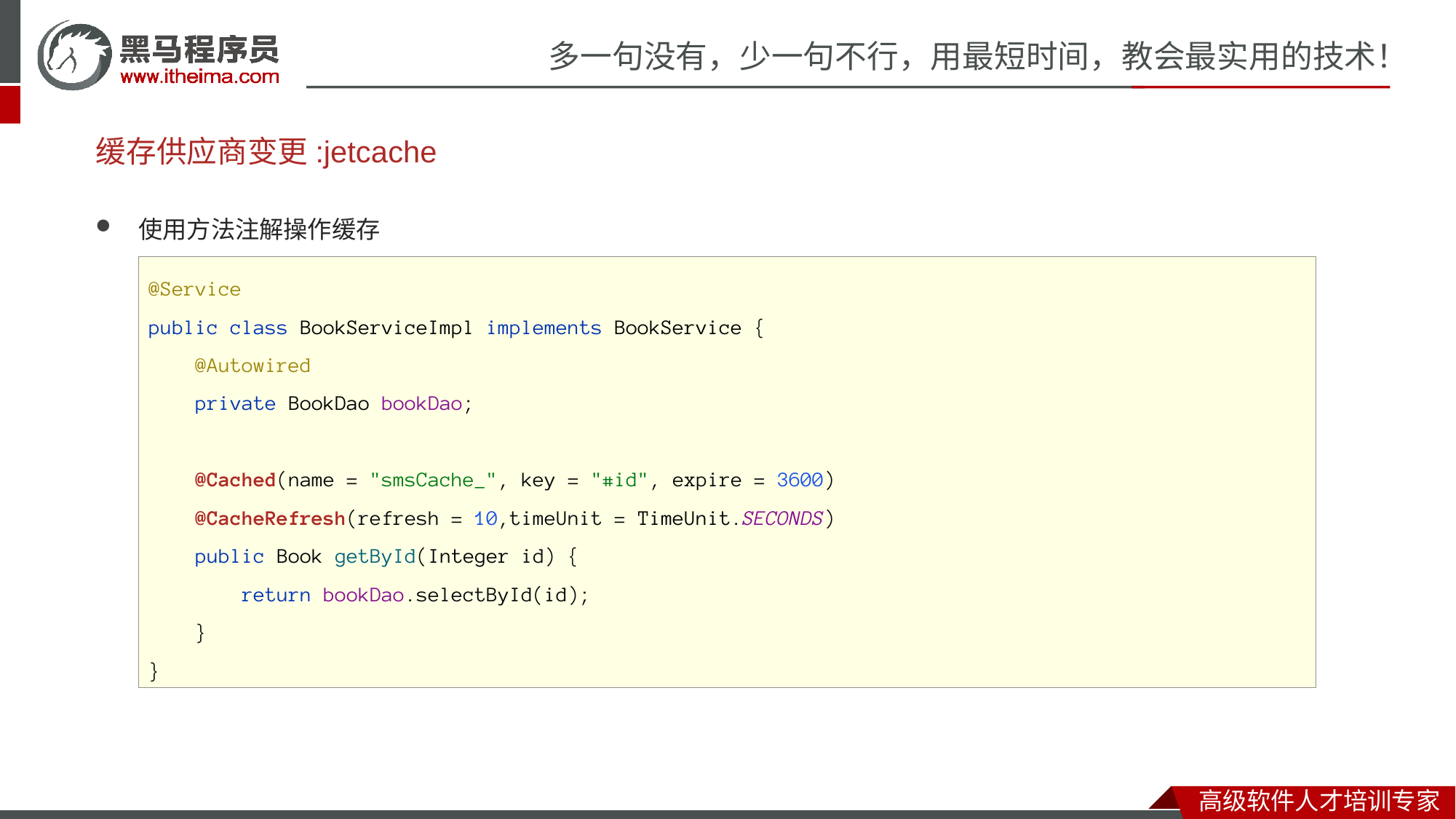

# 缓存供应商变更:jetcache
使用方法注解操作缓存
@Service
public class BookServiceImpl implements BookService {
    @Autowired
    private BookDao bookDao;
    @Cached(name = "smsCache_", key = "#id", expire = 3600)
    @CacheRefresh(refresh = 10,timeUnit = TimeUnit.SECONDS)
    public Book getById(Integer id) {
        return bookDao.selectById(id);
    }
}